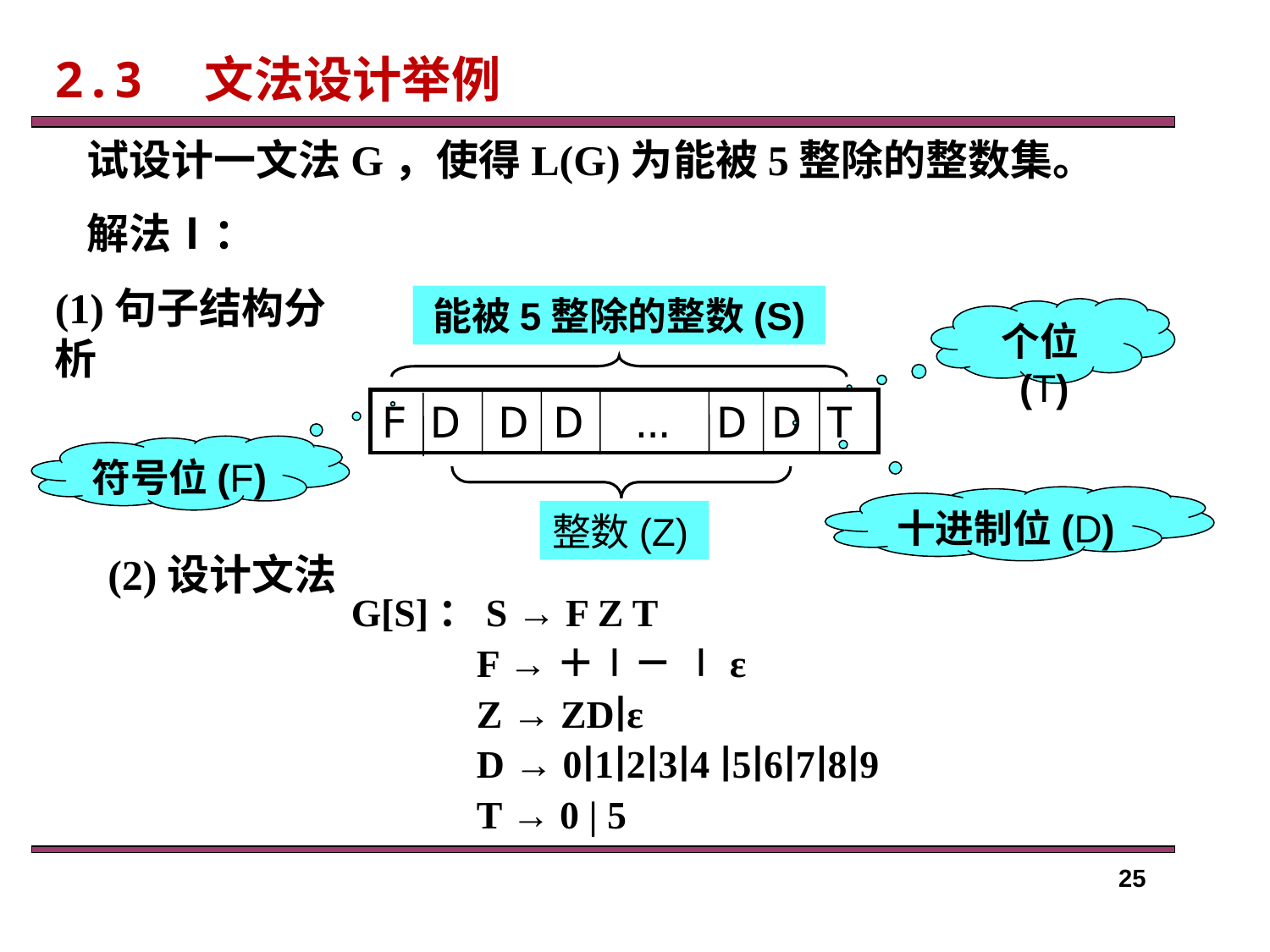

2.3　文法设计举例
试设计一文法G，使得L(G)为能被5整除的整数集。

解法Ⅰ：
(1)句子结构分析
能被5整除的整数(S)
个位(T)

F  D   D  D    …   D  D  T

符号位(F)
十进制位(D)
整数(Z)
(2)设计文法
G[S]：S → F Z T
　　　F →＋∣－ ∣ε
　　　Z → ZD∣ε
　　　D → 0∣1∣2∣3∣4 ∣5∣6∣7∣8∣9
　　　T → 0 | 5
25